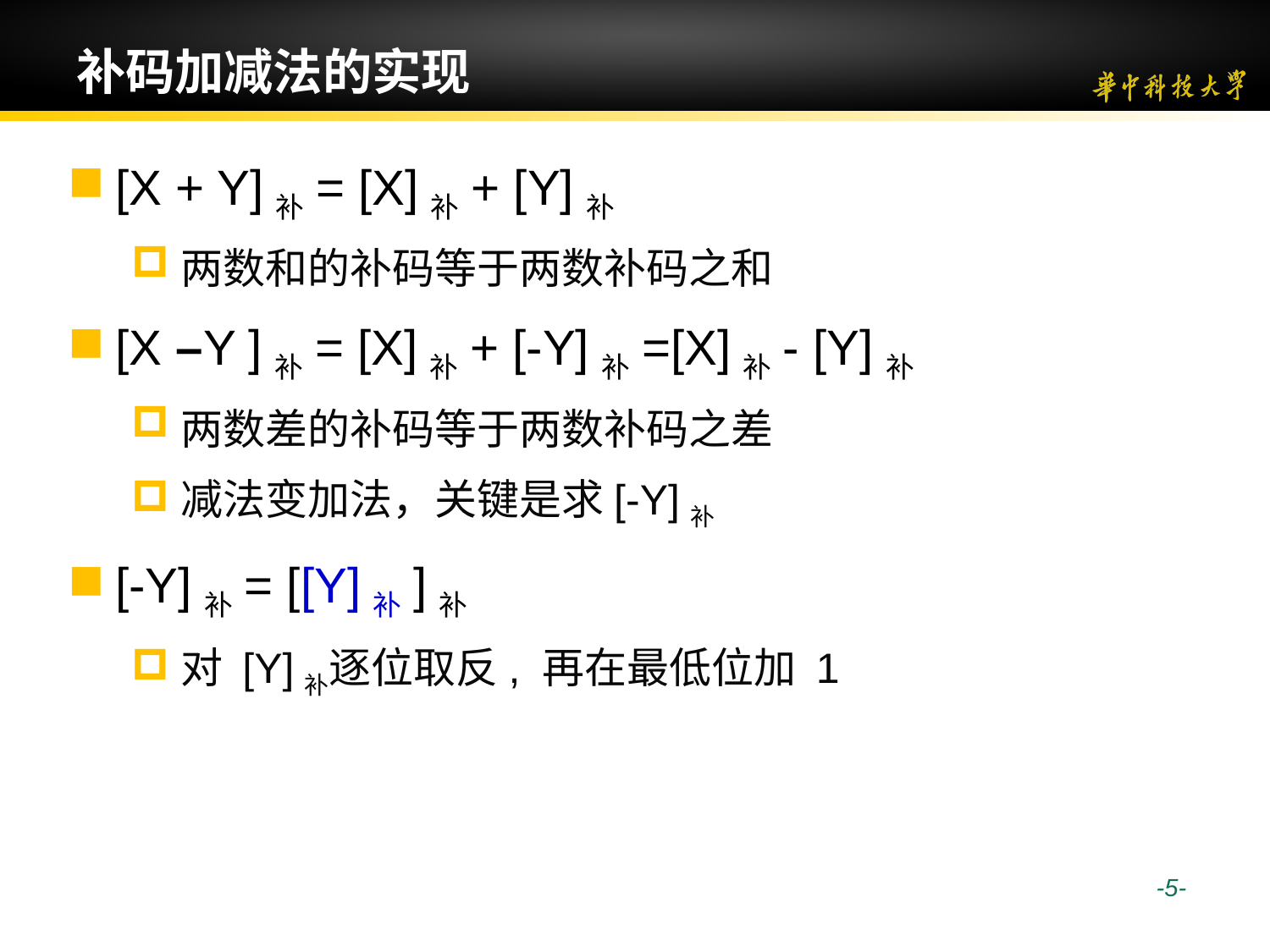

# 补码加减法的实现
[X + Y]补= [X]补+ [Y]补
两数和的补码等于两数补码之和
[X –Y ]补= [X]补+ [-Y]补=[X]补- [Y]补
两数差的补码等于两数补码之差
减法变加法，关键是求[-Y]补
[-Y]补= [[Y]补]补
对 [Y]补逐位取反, 再在最低位加 1

 -5-